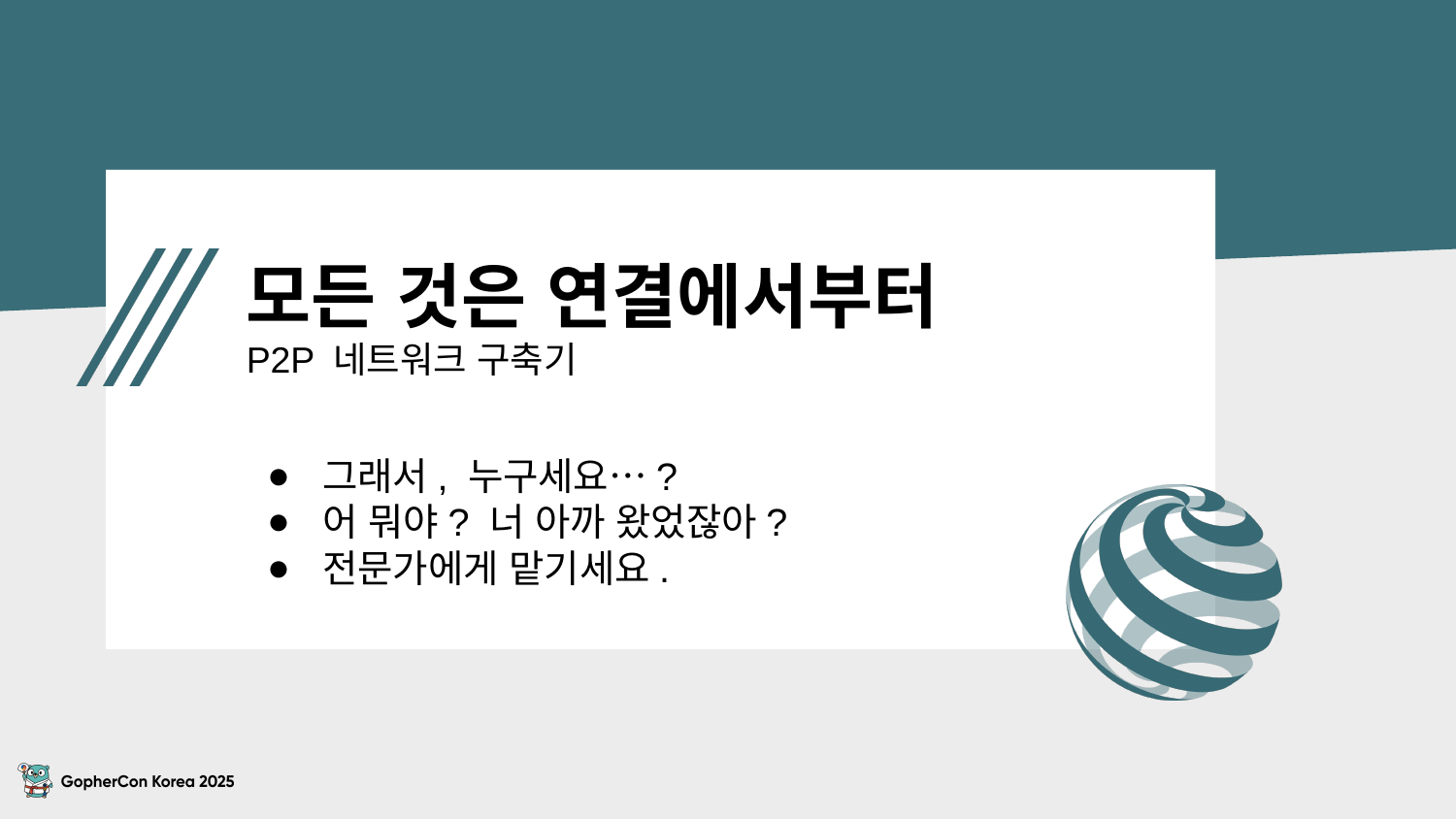

# 모든 것은 연결에서부터 P2P 네트워크 구축기
그래서, 누구세요…?
어 뭐야? 너 아까 왔었잖아?
전문가에게 맡기세요.